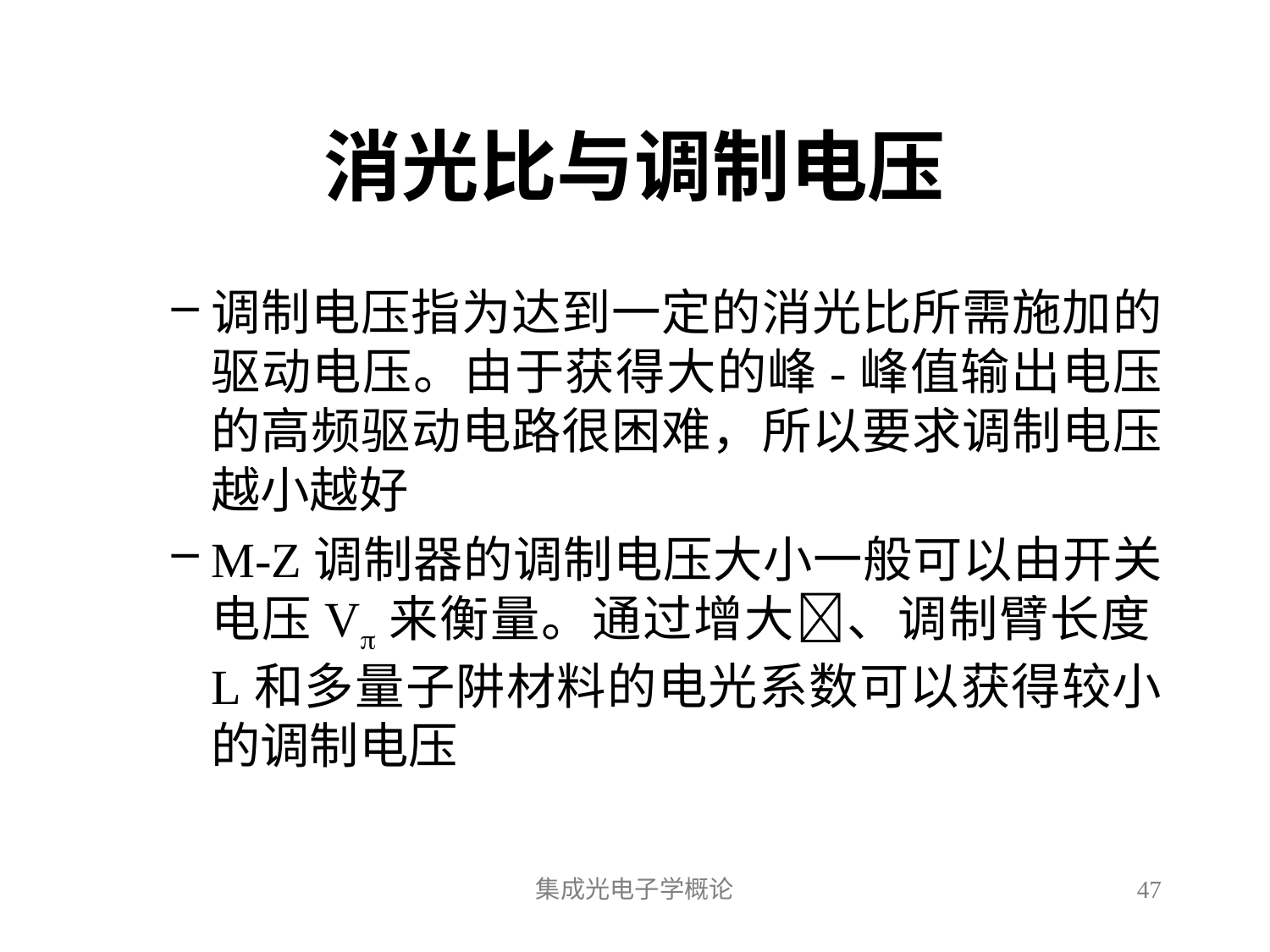

# 消光比与调制电压
调制电压指为达到一定的消光比所需施加的驱动电压。由于获得大的峰-峰值输出电压的高频驱动电路很困难，所以要求调制电压越小越好
M-Z调制器的调制电压大小一般可以由开关电压Vπ来衡量。通过增大Γ、调制臂长度L和多量子阱材料的电光系数可以获得较小的调制电压
集成光电子学概论
47